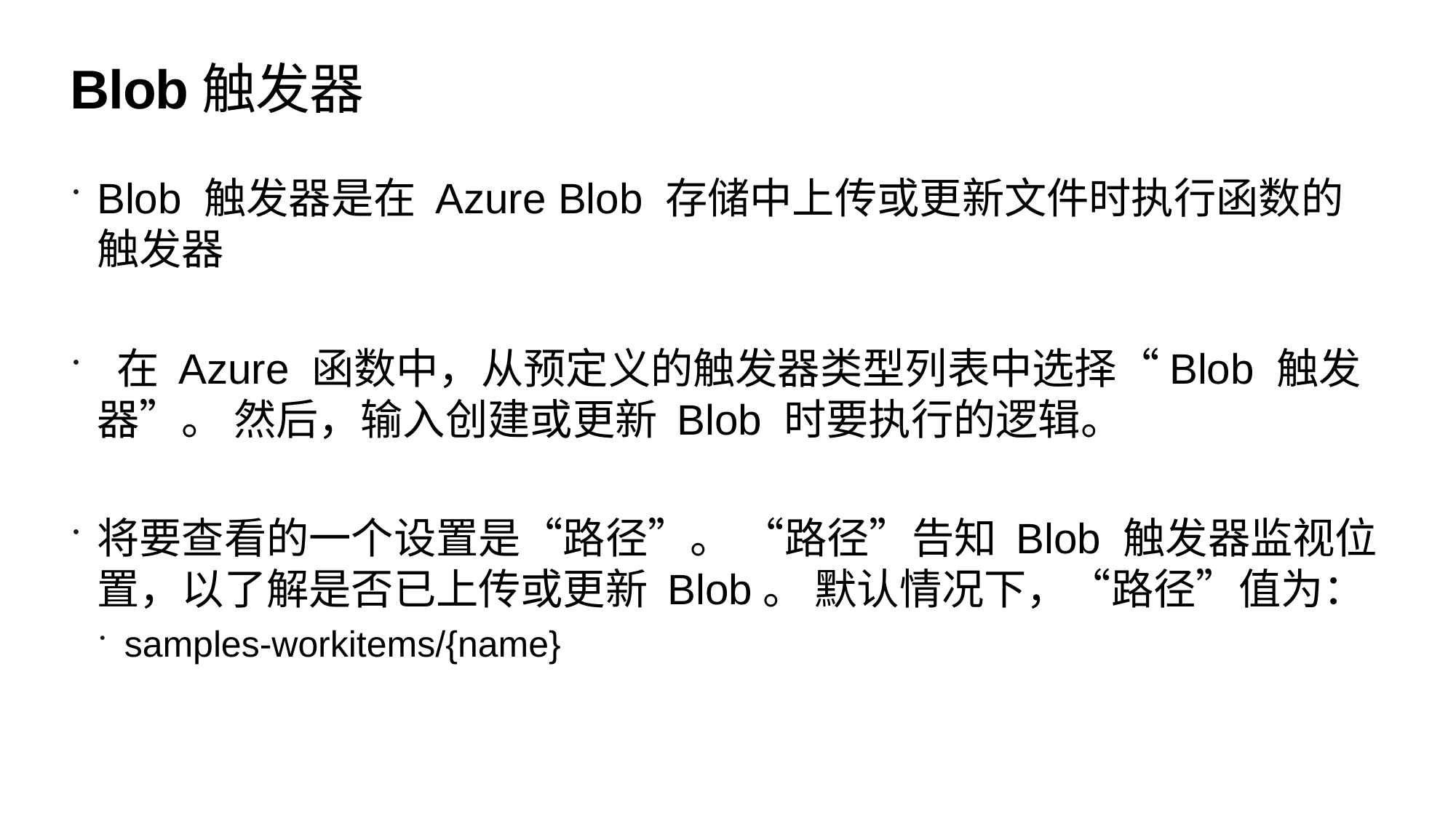

# Blob触发器
Blob 触发器是在 Azure Blob 存储中上传或更新文件时执行函数的触发器

 在 Azure 函数中，从预定义的触发器类型列表中选择“Blob 触发器”。 然后，输入创建或更新 Blob 时要执行的逻辑。

将要查看的一个设置是“路径”。 “路径”告知 Blob 触发器监视位置，以了解是否已上传或更新 Blob。 默认情况下，“路径”值为：
samples-workitems/{name}